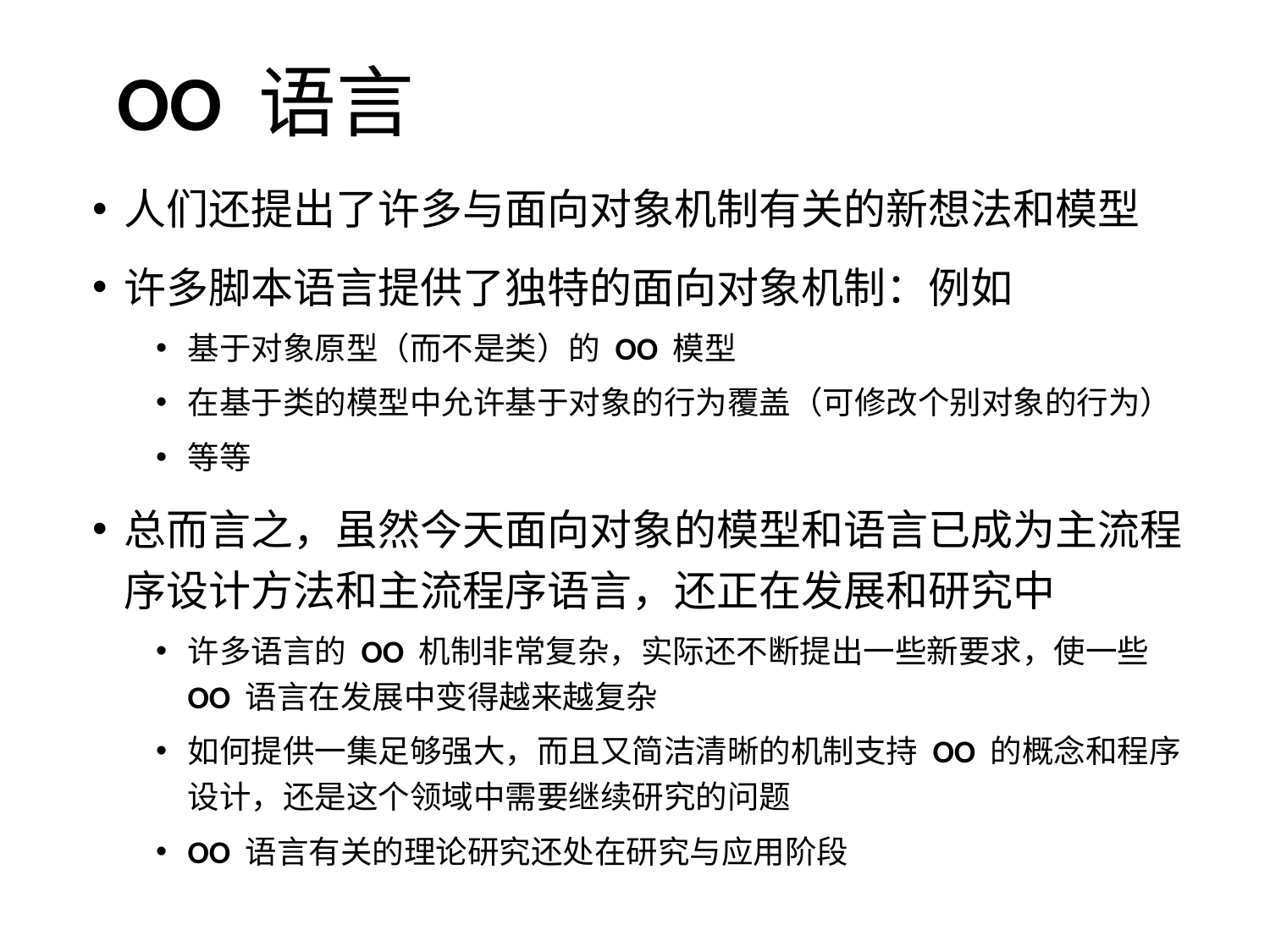

OO 语言
人们还提出了许多与面向对象机制有关的新想法和模型
许多脚本语言提供了独特的面向对象机制：例如
基于对象原型（而不是类）的 OO 模型
在基于类的模型中允许基于对象的行为覆盖（可修改个别对象的行为）
等等
总而言之，虽然今天面向对象的模型和语言已成为主流程序设计方法和主流程序语言，还正在发展和研究中
许多语言的 OO 机制非常复杂，实际还不断提出一些新要求，使一些OO 语言在发展中变得越来越复杂
如何提供一集足够强大，而且又简洁清晰的机制支持 OO 的概念和程序设计，还是这个领域中需要继续研究的问题
OO 语言有关的理论研究还处在研究与应用阶段